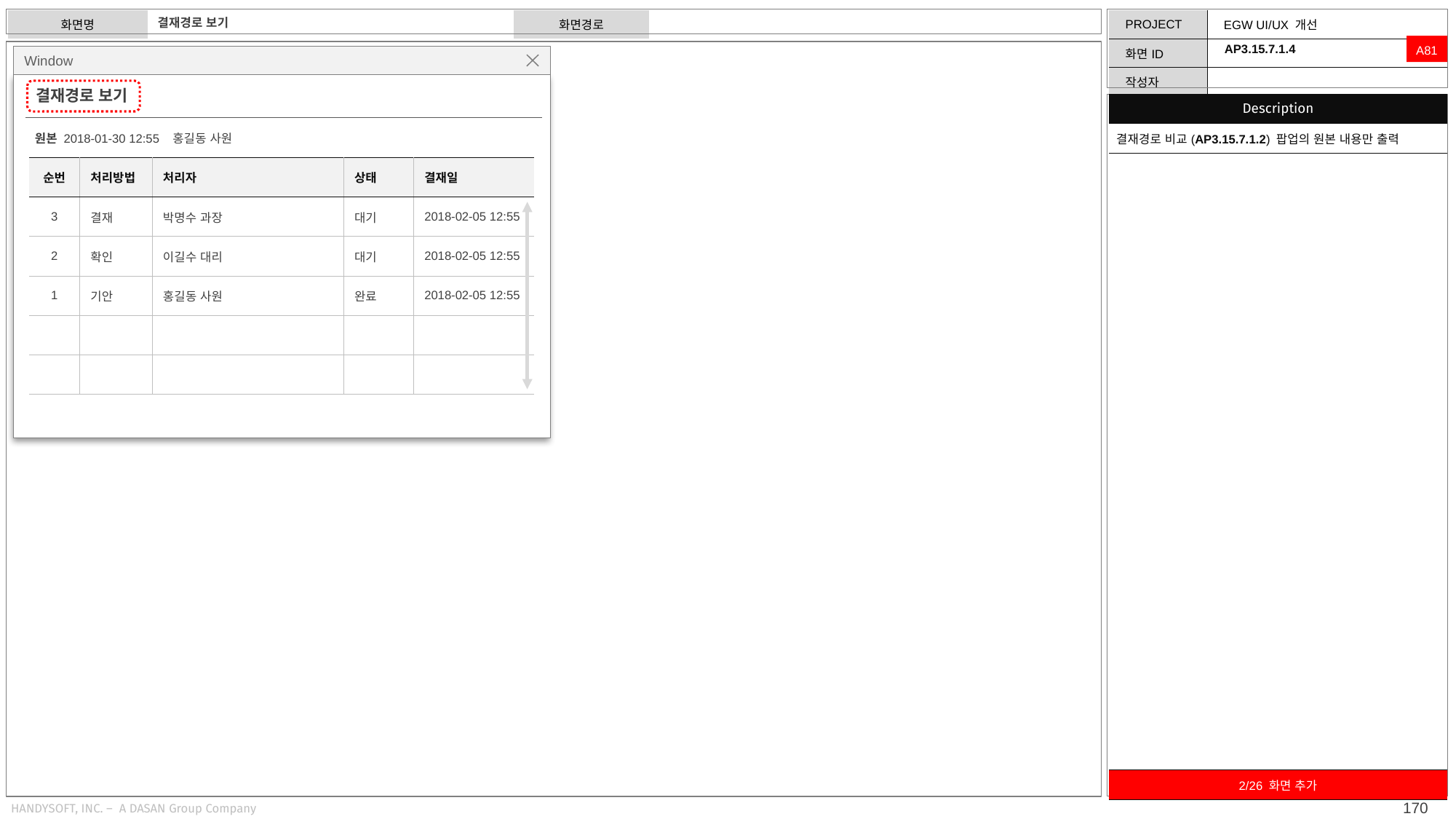

결재경로 보기
A81
AP3.15.7.1.4
Window

결재경로 보기

| Description |
| --- |
| 결재경로 비교(AP3.15.7.1.2) 팝업의 원본 내용만 출력 |
원본 2018-01-30 12:55   홍길동 사원
| 순번 | 처리방법 | 처리자 | 상태 | 결재일 |
| --- | --- | --- | --- | --- |
| 3 | 결재 | 박명수 과장 | 대기 | 2018-02-05 12:55 |
| 2 | 확인 | 이길수 대리 | 대기 | 2018-02-05 12:55 |
| 1 | 기안 | 홍길동 사원 | 완료 | 2018-02-05 12:55 |
|  |  |  |  |  |
|  |  |  |  |  |
| 2/26 화면 추가 |
| --- |